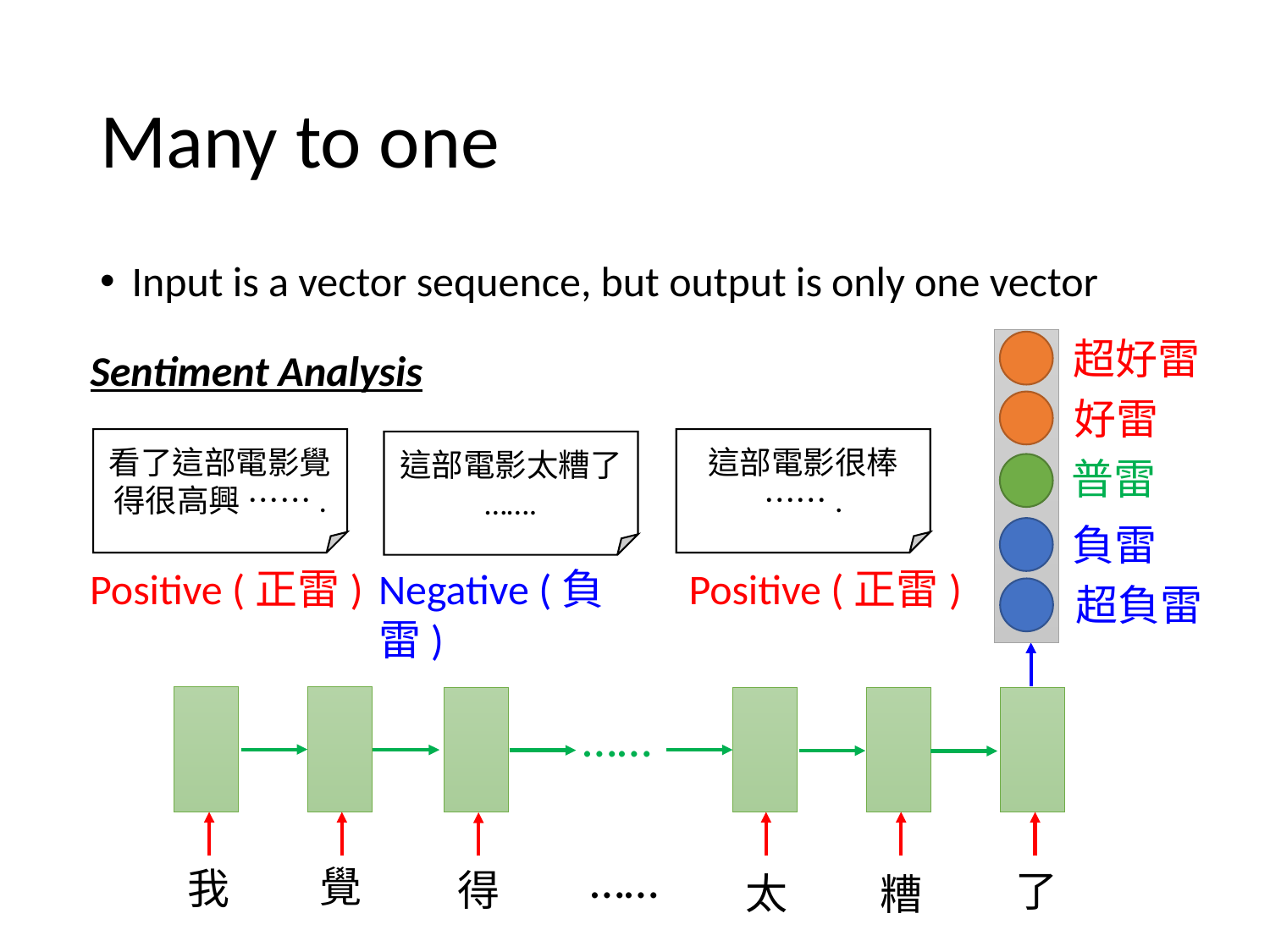

# Many to one
Input is a vector sequence, but output is only one vector
超好雷

Sentiment Analysis
好雷
看了這部電影覺得很高興 …….
這部電影很棒 …….
這部電影太糟了
…….
普雷
負雷
Negative (負雷)
Positive (正雷)
Positive (正雷)
超負雷

……
……
覺
我
得
了
太
糟